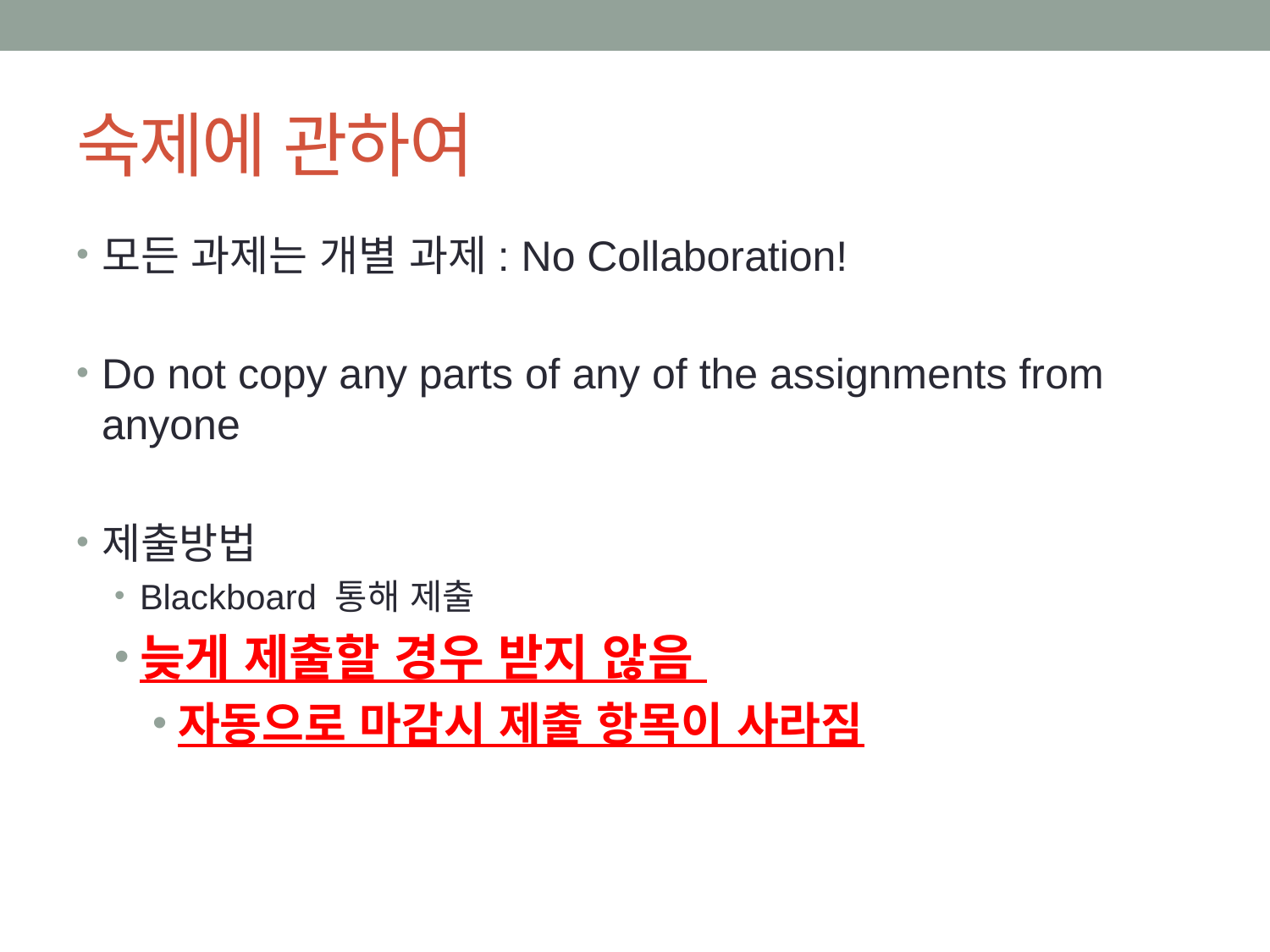

# 숙제에 관하여
모든 과제는 개별 과제: No Collaboration!

Do not copy any parts of any of the assignments from anyone

제출방법
Blackboard 통해 제출
늦게 제출할 경우 받지 않음
자동으로 마감시 제출 항목이 사라짐